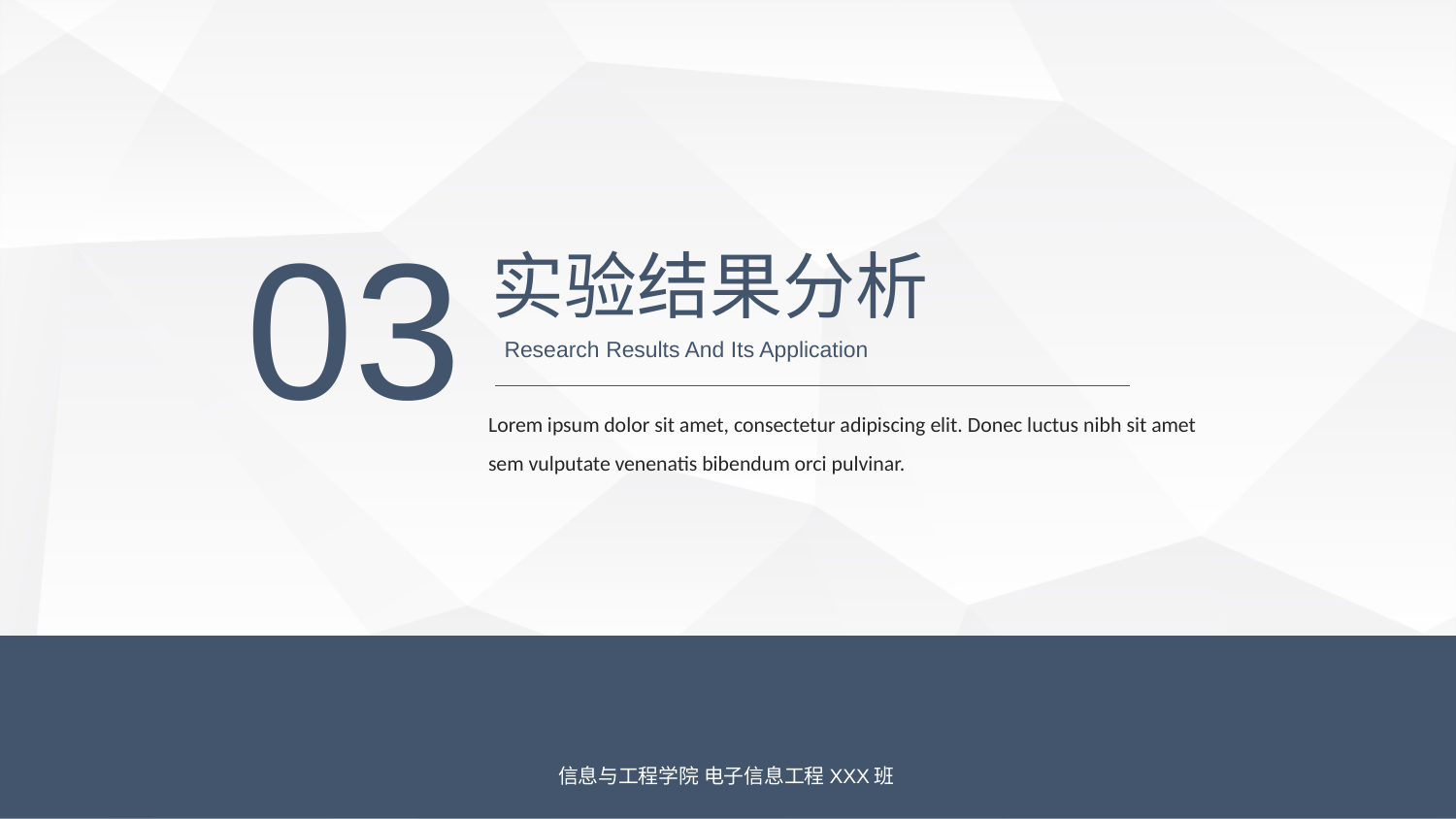

03
实验结果分析
Research Results And Its Application
Lorem ipsum dolor sit amet, consectetur adipiscing elit. Donec luctus nibh sit amet sem vulputate venenatis bibendum orci pulvinar.

信息与工程学院 电子信息工程XXX班